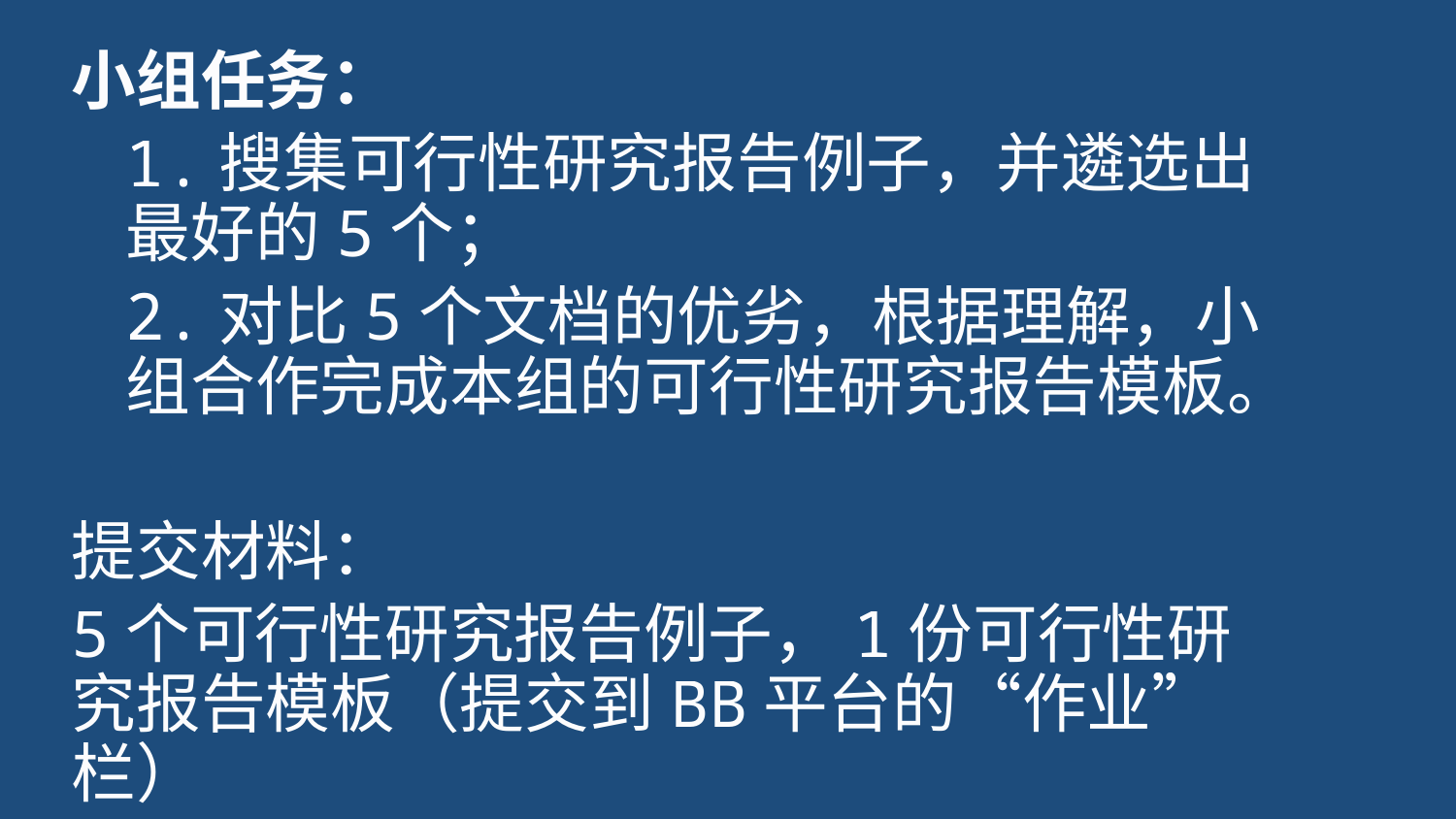

小组任务：
1.搜集可行性研究报告例子，并遴选出最好的5个；
2.对比5个文档的优劣，根据理解，小组合作完成本组的可行性研究报告模板。

提交材料：
5个可行性研究报告例子，1份可行性研究报告模板（提交到BB平台的“作业”栏）